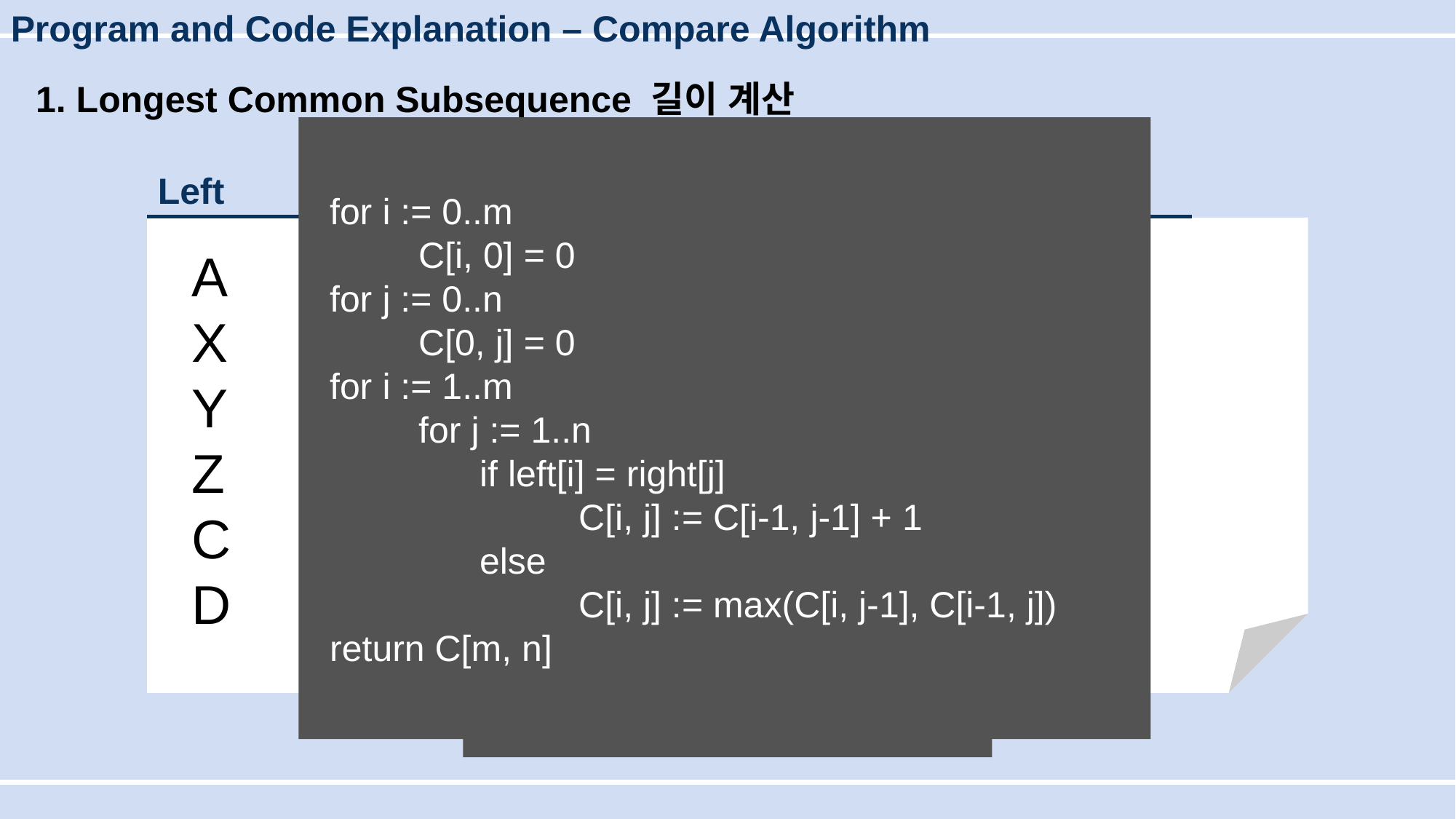

Program and Code Explanation – Compare Algorithm
1. Longest Common Subsequence 길이 계산
  for i := 0..m
	C[i, 0] = 0
  for j := 0..n
	C[0, j] = 0
  for i := 1..m
	for j := 1..n
	      if left[i] = right[j]
		     C[i, j] := C[i-1, j-1] + 1
	      else
		     C[i, j] := max(C[i, j-1], C[i-1, j])
  return C[m, n]
Left
Right

A
X
Y
Z
C
D
A
B
C
D
E

C = array(0..m, 0..n)